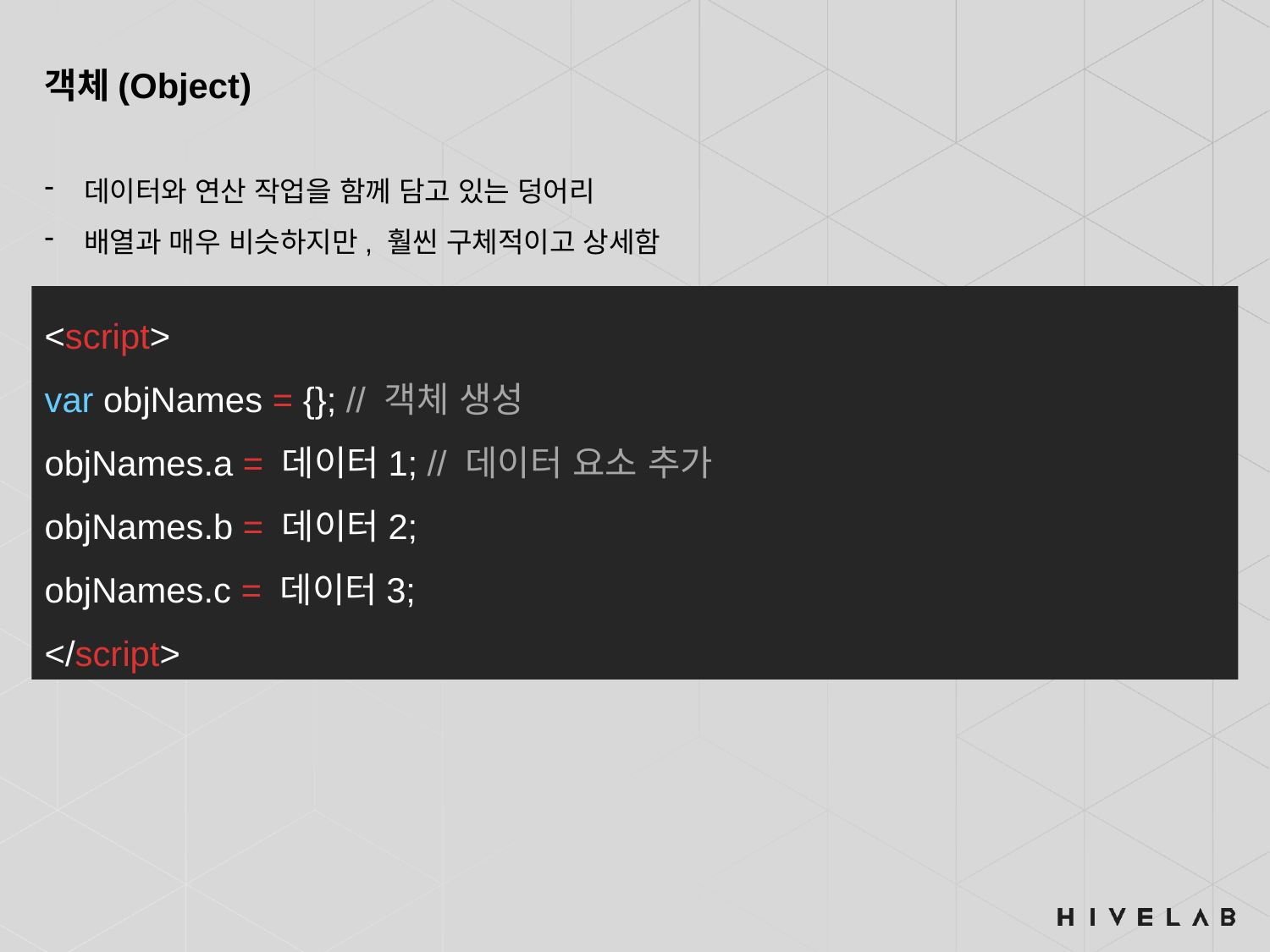

객체(Object)

데이터와 연산 작업을 함께 담고 있는 덩어리
배열과 매우 비슷하지만, 훨씬 구체적이고 상세함
<script>
var objNames = {}; // 객체 생성
objNames.a = 데이터1; // 데이터 요소 추가
objNames.b = 데이터2;
objNames.c = 데이터3;
</script>